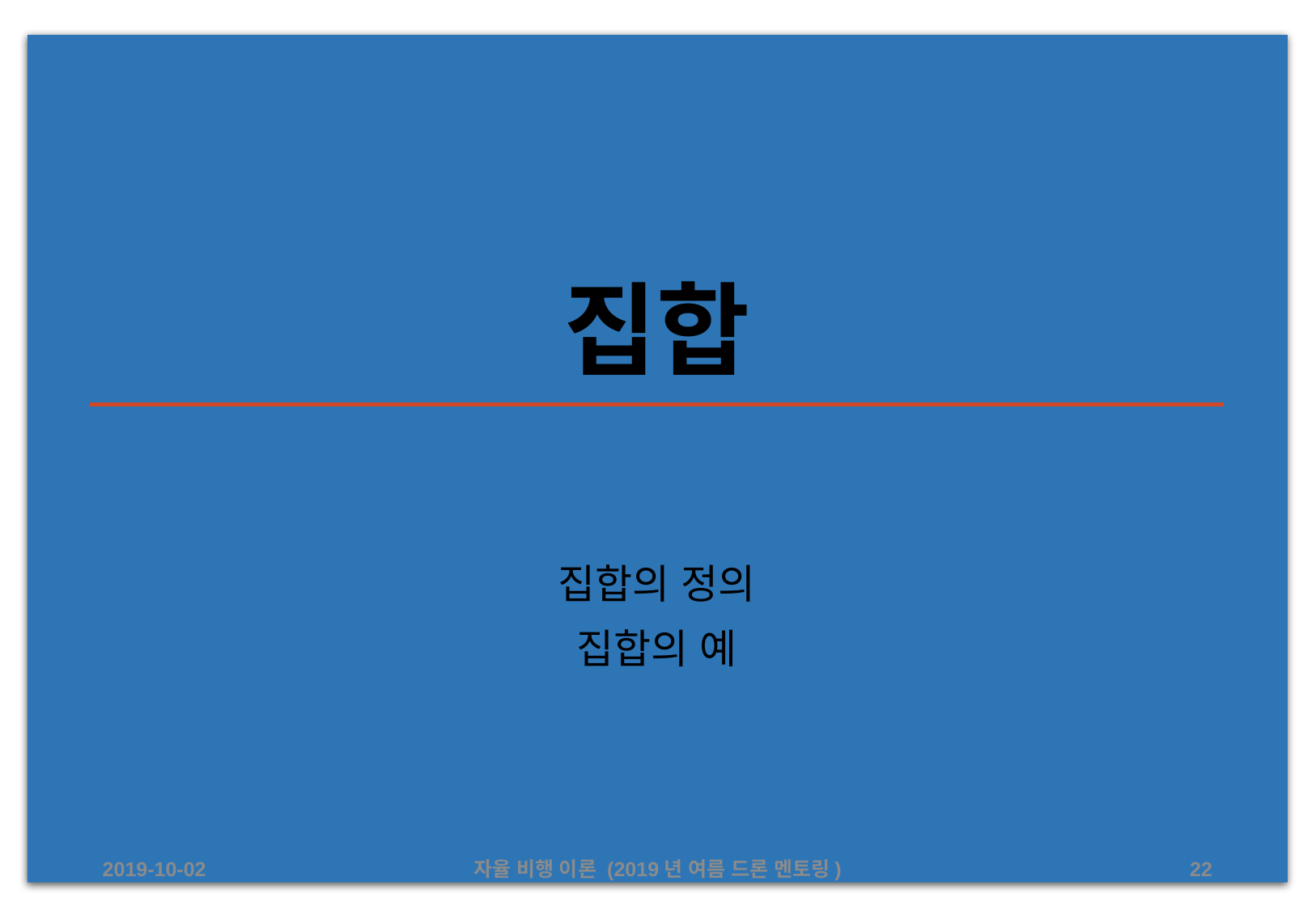

# 집합
집합의 정의
집합의 예
2019-10-02
자율 비행 이론 (2019년 여름 드론 멘토링)
22